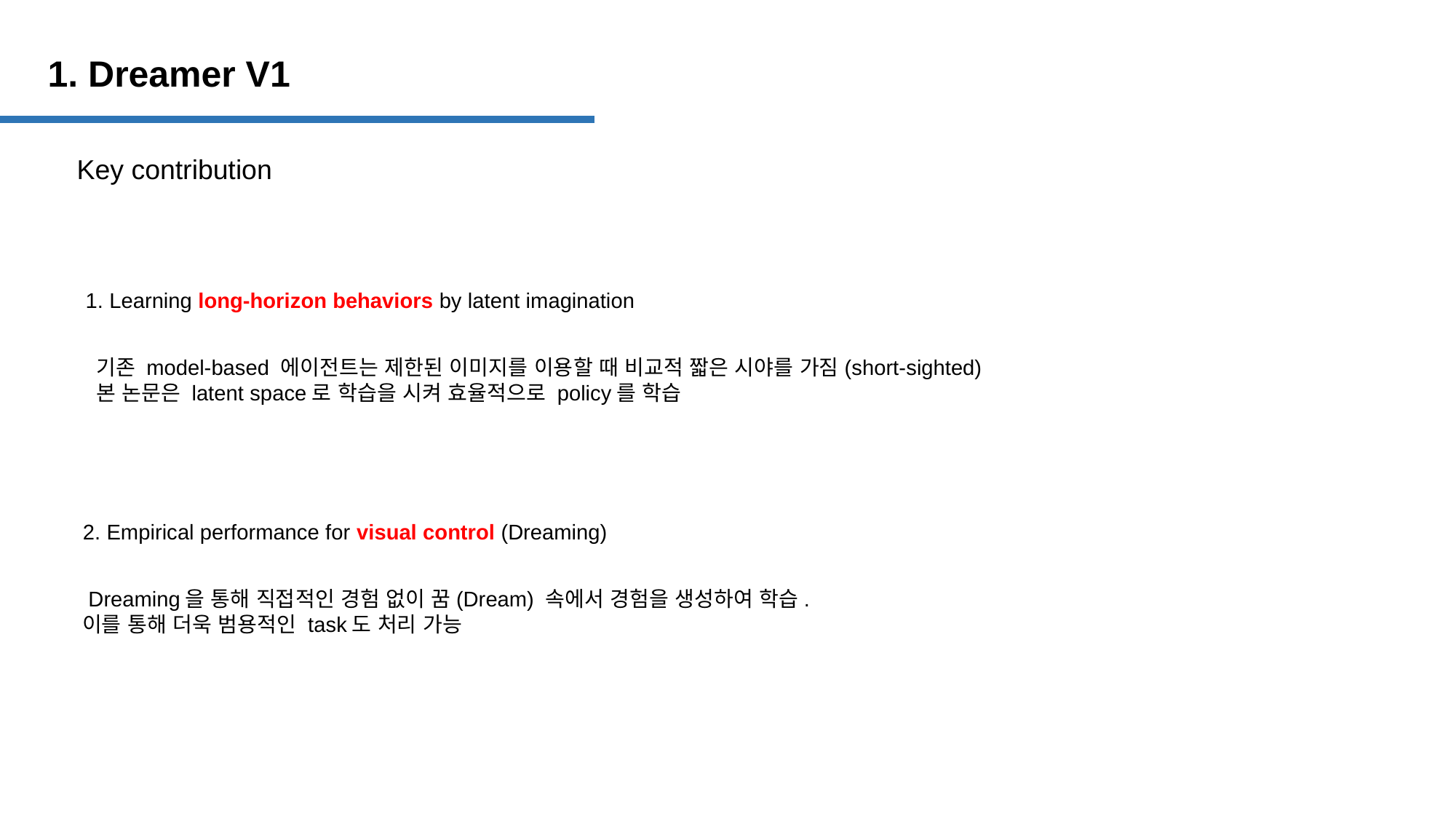

1. Dreamer V1
Key contribution
1. Learning long-horizon behaviors by latent imagination
기존 model-based 에이전트는 제한된 이미지를 이용할 때 비교적 짧은 시야를 가짐(short-sighted)
본 논문은 latent space로 학습을 시켜 효율적으로 policy를 학습
2. Empirical performance for visual control (Dreaming)
 Dreaming을 통해 직접적인 경험 없이 꿈(Dream) 속에서 경험을 생성하여 학습.
이를 통해 더욱 범용적인 task도 처리 가능